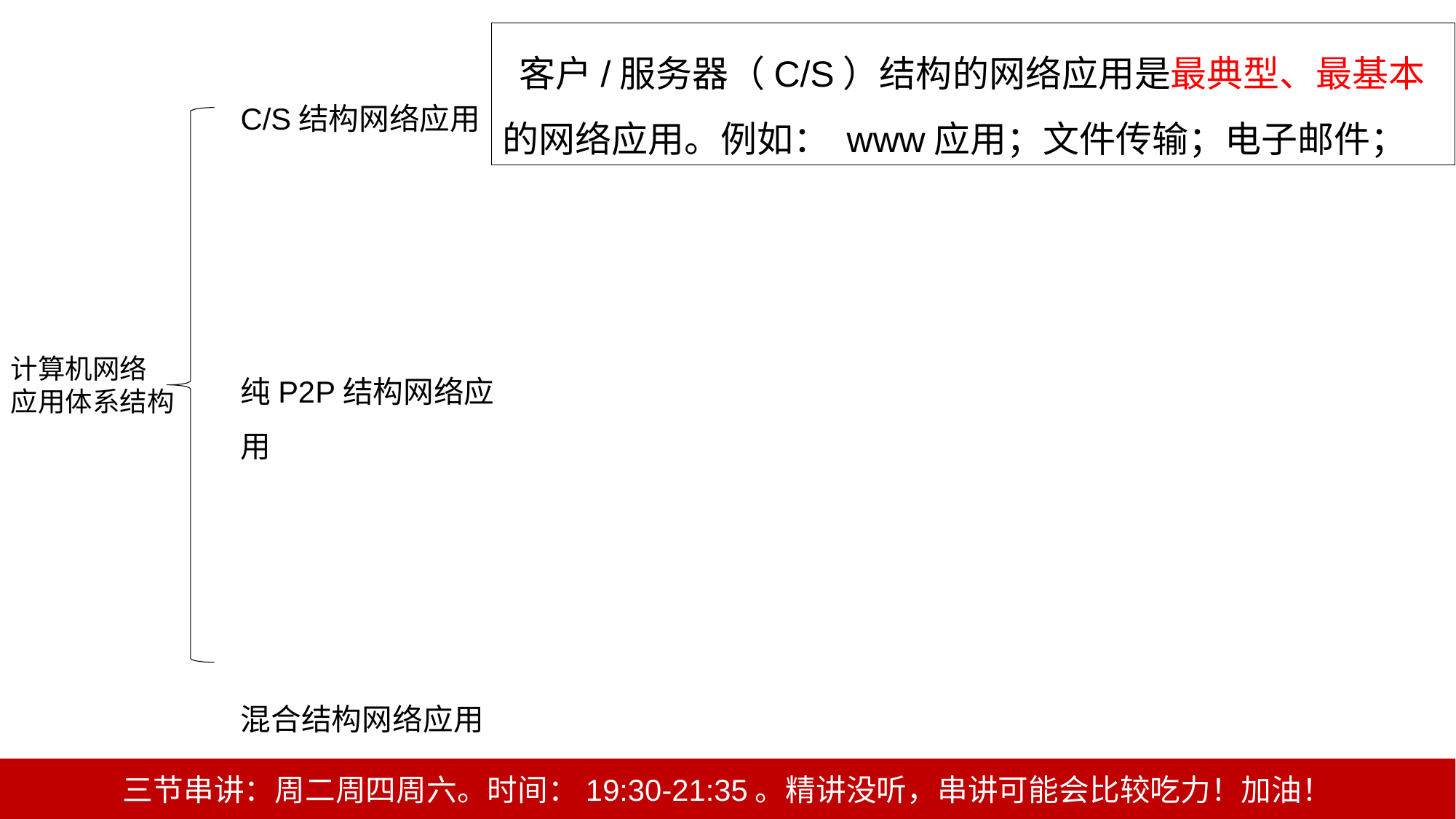

客户/服务器（C/S）结构的网络应用是最典型、最基本的网络应用。例如： www应用；文件传输；电子邮件；
C/S结构网络应用

纯P2P结构网络应用

混合结构网络应用

计算机网络
应用体系结构